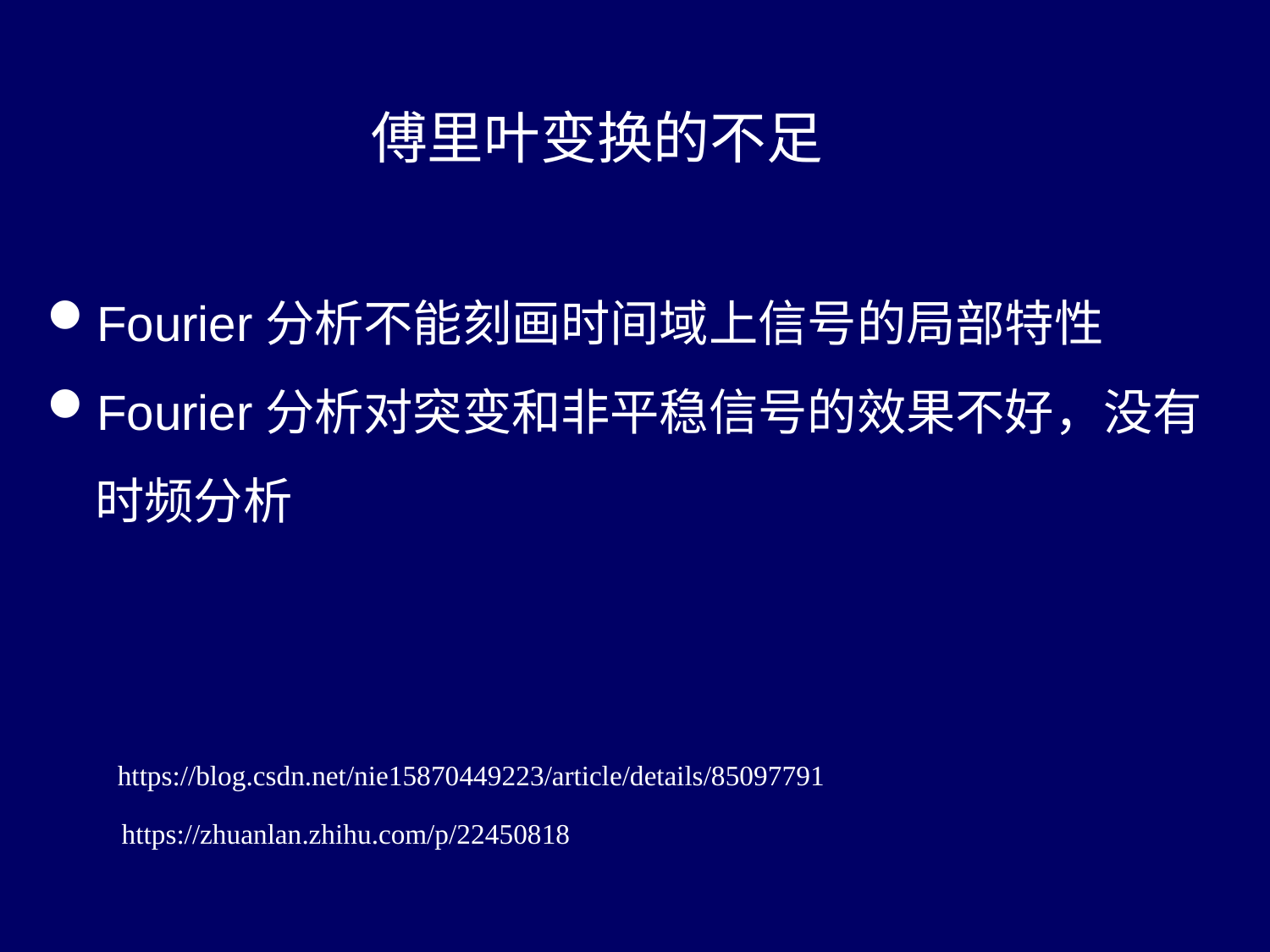

傅里叶变换的不足
Fourier分析不能刻画时间域上信号的局部特性
Fourier分析对突变和非平稳信号的效果不好，没有时频分析
https://blog.csdn.net/nie15870449223/article/details/85097791
https://zhuanlan.zhihu.com/p/22450818